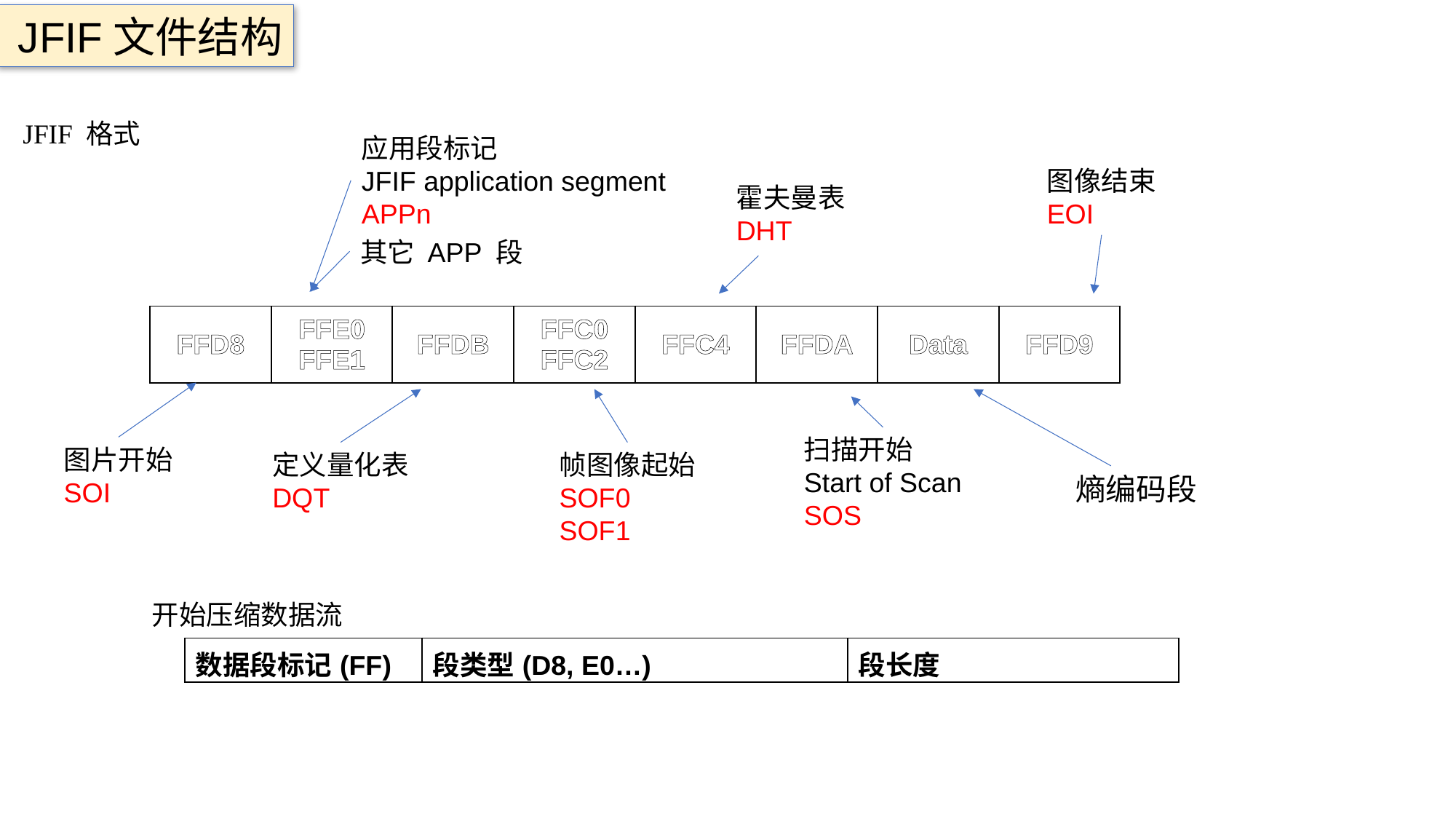

JFIF文件结构
JFIF 格式
应用段标记
JFIF application segment
APPn
图像结束
EOI
霍夫曼表
DHT
其它 APP 段
| FFD8 | FFE0 FFE1 | FFDB | FFC0 FFC2 | FFC4 | FFDA | Data | FFD9 |
| --- | --- | --- | --- | --- | --- | --- | --- |
扫描开始
Start of Scan
SOS
图片开始
SOI
定义量化表
DQT
帧图像起始
SOF0
SOF1
熵编码段
开始压缩数据流
| 数据段标记(FF) | 段类型(D8, E0…) | 段长度 |
| --- | --- | --- |